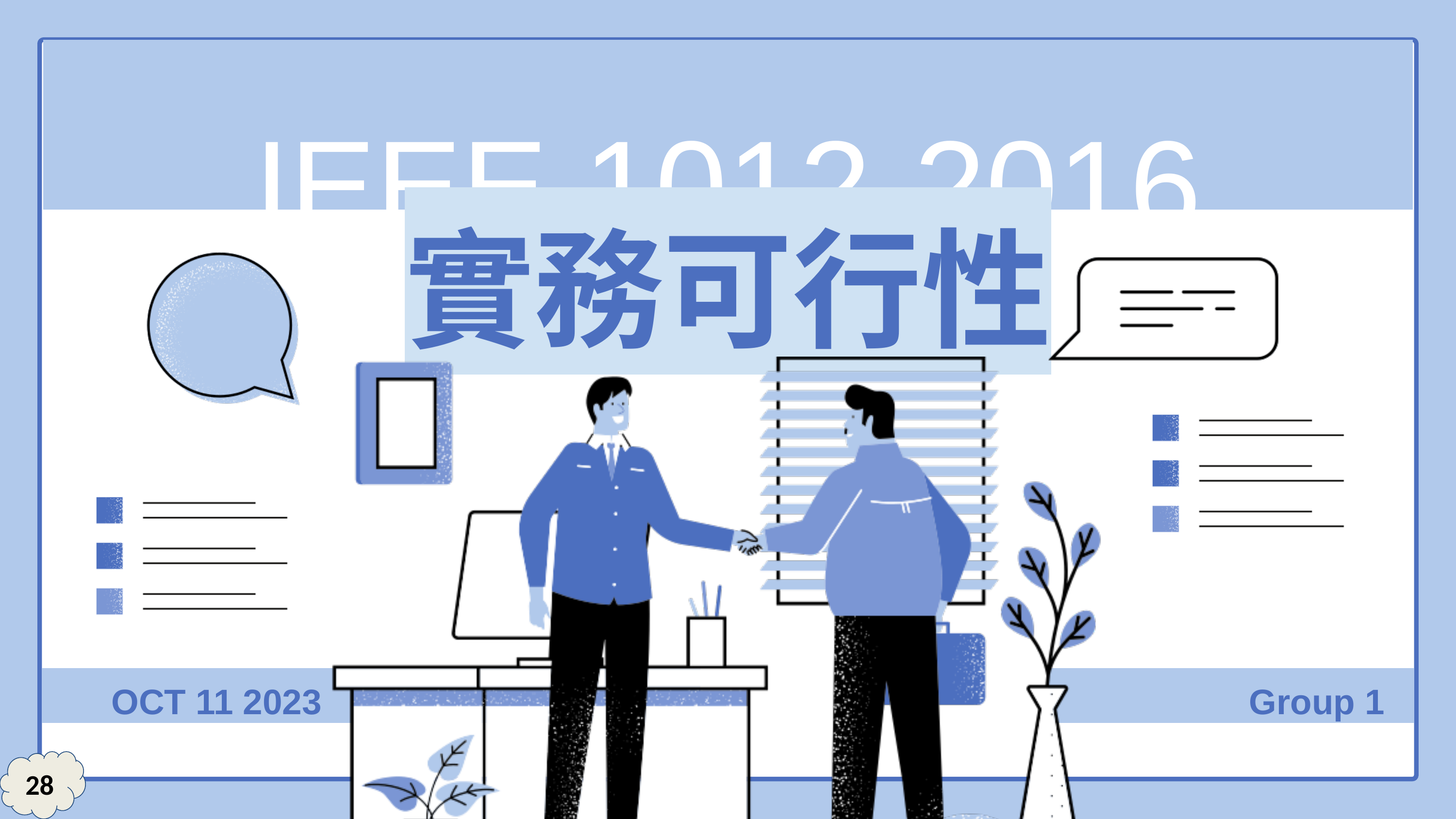

IEEE 1012-2016
實務可行性

OCT 11 2023
Group 1
28